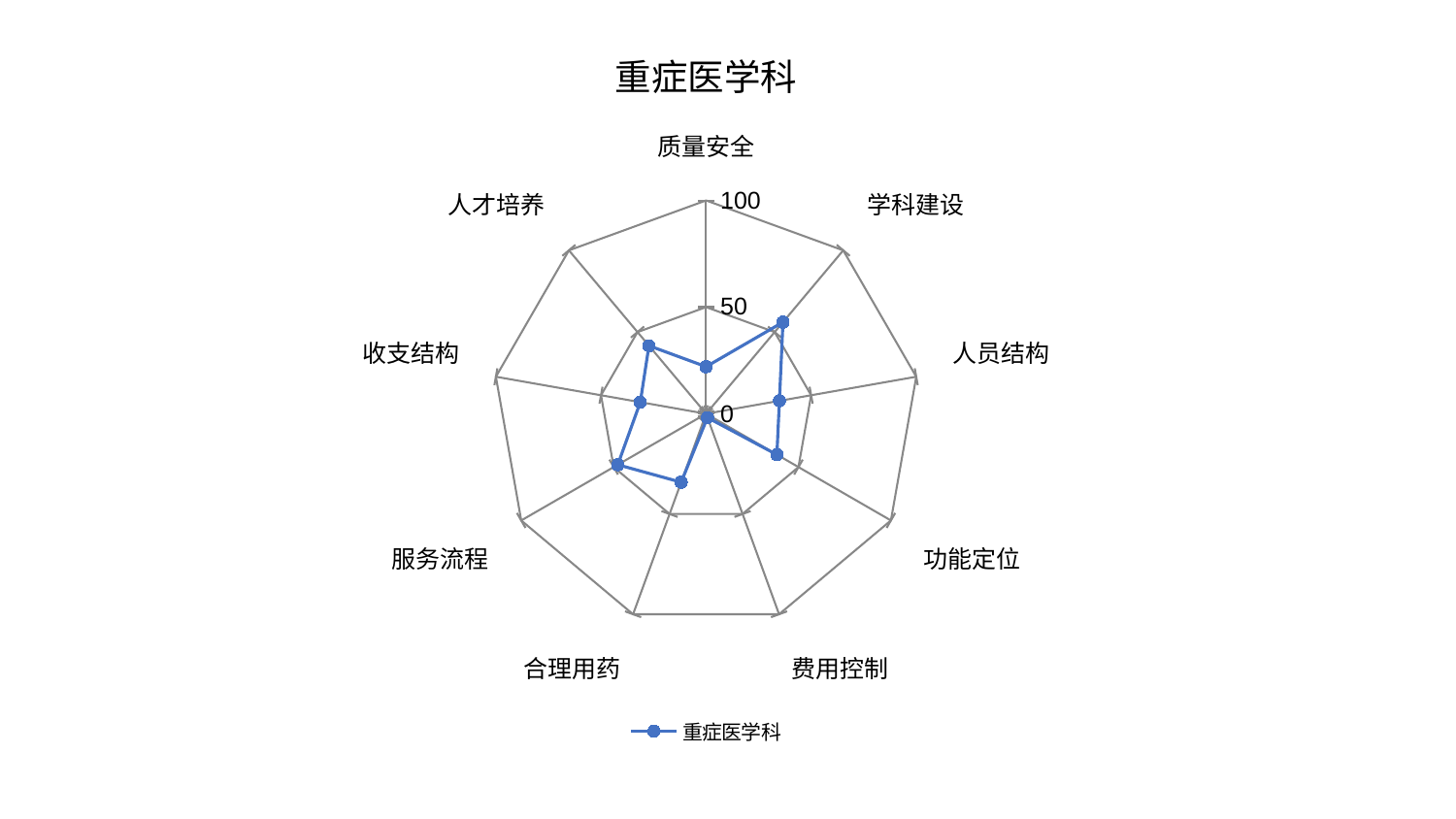

### Chart: 重症医学科

| Category | 重症医学科 |
|---|---|
| 质量安全 | 22.072445854228242 |
| 学科建设 | 56.05185187069385 |
| 人员结构 | 34.90773965933625 |
| 功能定位 | 38.33712636723661 |
| 费用控制 | 1.906993366361518 |
| 合理用药 | 34.15030097106305 |
| 服务流程 | 47.779603863715266 |
| 收支结构 | 31.309200296866752 |
| 人才培养 | 41.63675045455565 |
288